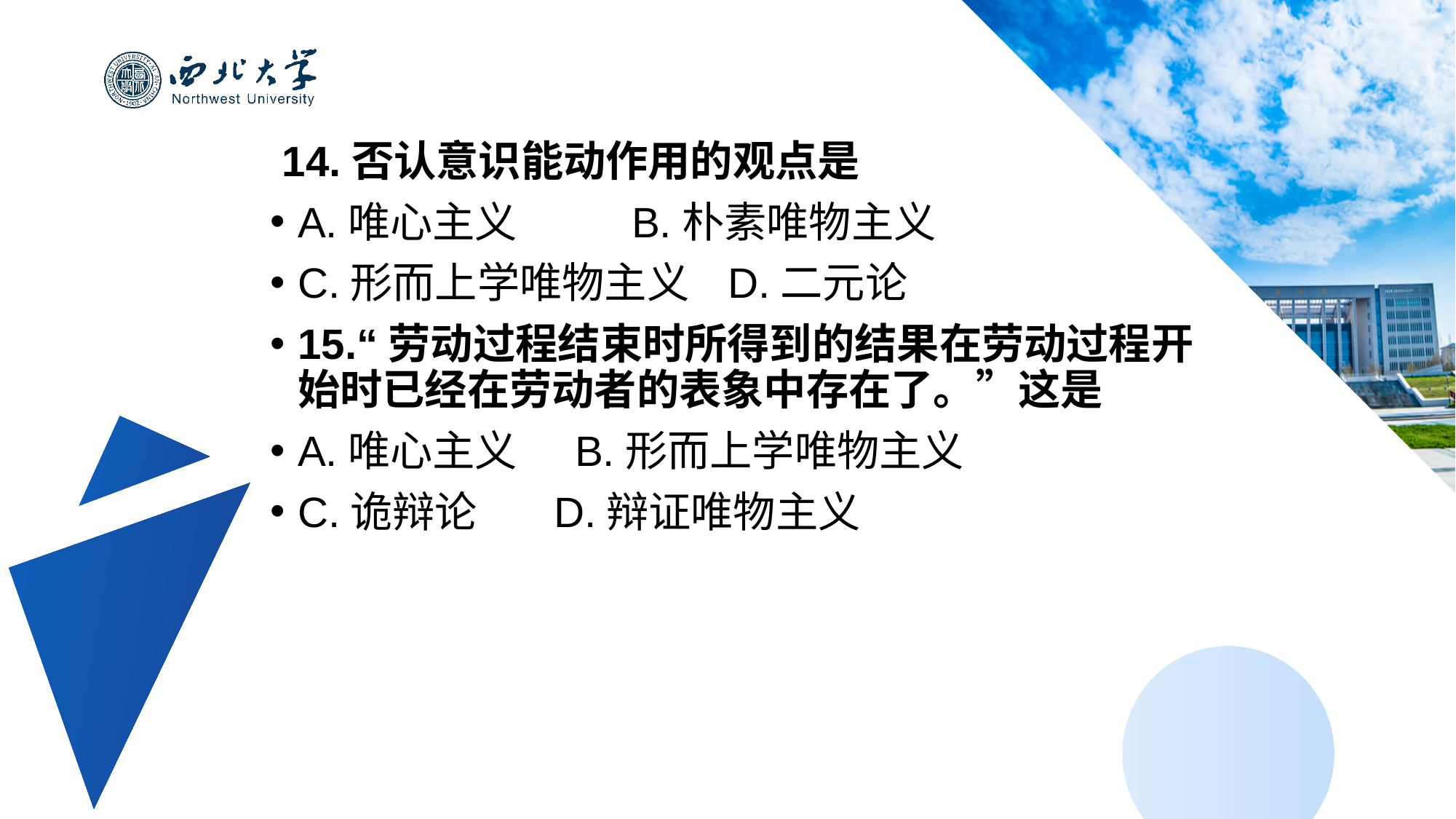

14.否认意识能动作用的观点是
A.唯心主义           B.朴素唯物主义
C.形而上学唯物主义   D.二元论
15.“劳动过程结束时所得到的结果在劳动过程开始时已经在劳动者的表象中存在了。”这是
A.唯心主义     B.形而上学唯物主义
C.诡辩论       D.辩证唯物主义